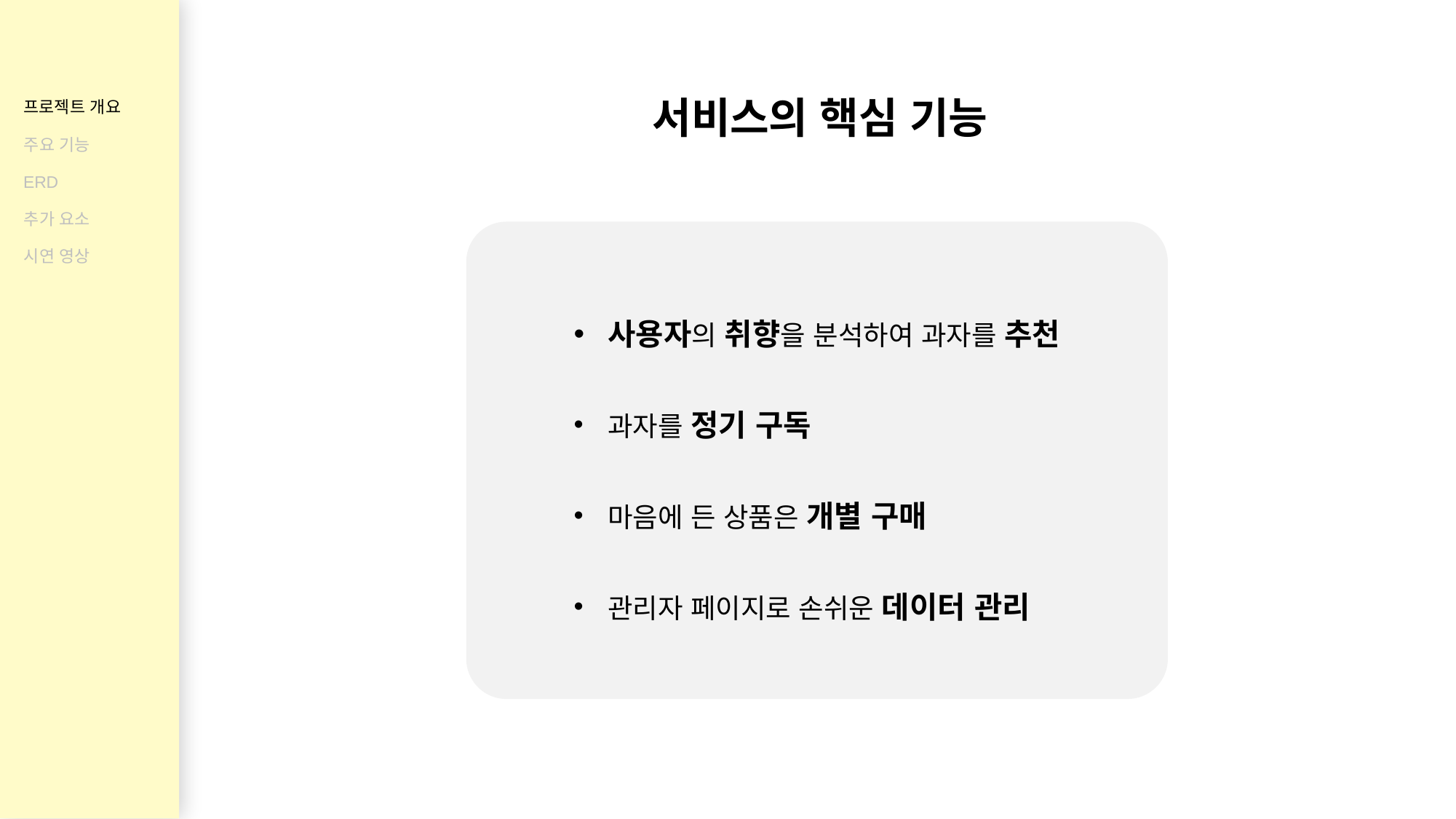

# 서비스의 핵심 기능

사용자의 취향을 분석하여 과자를 추천
과자를 정기 구독
마음에 든 상품은 개별 구매
관리자 페이지로 손쉬운 데이터 관리